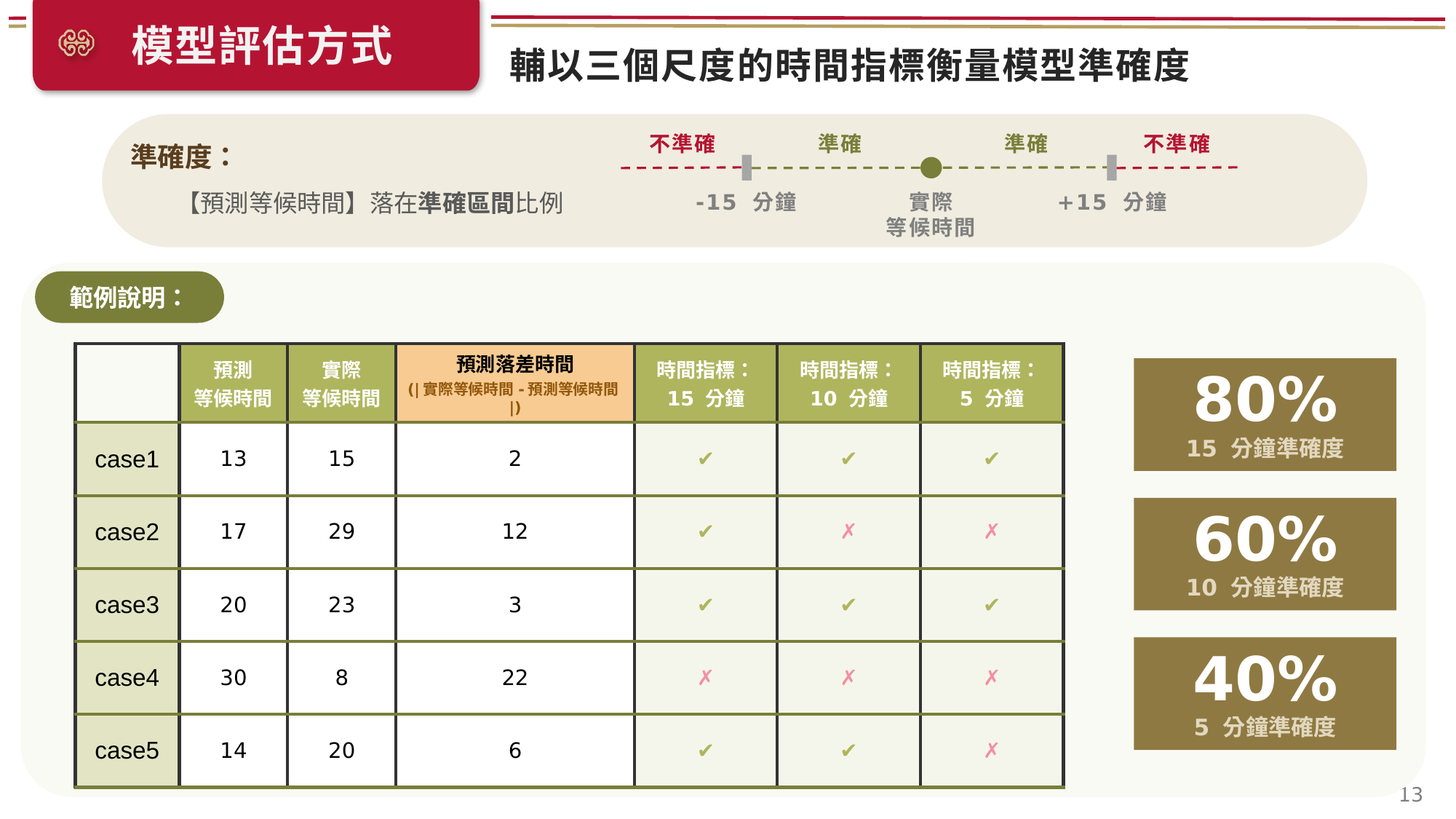

模型評估方式
輔以三個尺度的時間指標衡量模型準確度

不準確
準確
準確
不準確
準確度：

【預測等候時間】落在準確區間比例
-15 分鐘
實際
等候時間
+15 分鐘

範例說明：
|  | 預測 等候時間 | 實際 等候時間 | 預測落差時間 (|實際等候時間-預測等候時間|) | 時間指標： 15 分鐘 | 時間指標： 10 分鐘 | 時間指標： 5 分鐘 |
| --- | --- | --- | --- | --- | --- | --- |
| case1 | 13 | 15 | 2 | ✔ | ✔ | ✔ |
| case2 | 17 | 29 | 12 | ✔ | ✗ | ✗ |
| case3 | 20 | 23 | 3 | ✔ | ✔ | ✔ |
| case4 | 30 | 8 | 22 | ✗ | ✗ | ✗ |
| case5 | 14 | 20 | 6 | ✔ | ✔ | ✗ |

80%
15 分鐘準確度

60%
10 分鐘準確度

40%
5 分鐘準確度
13